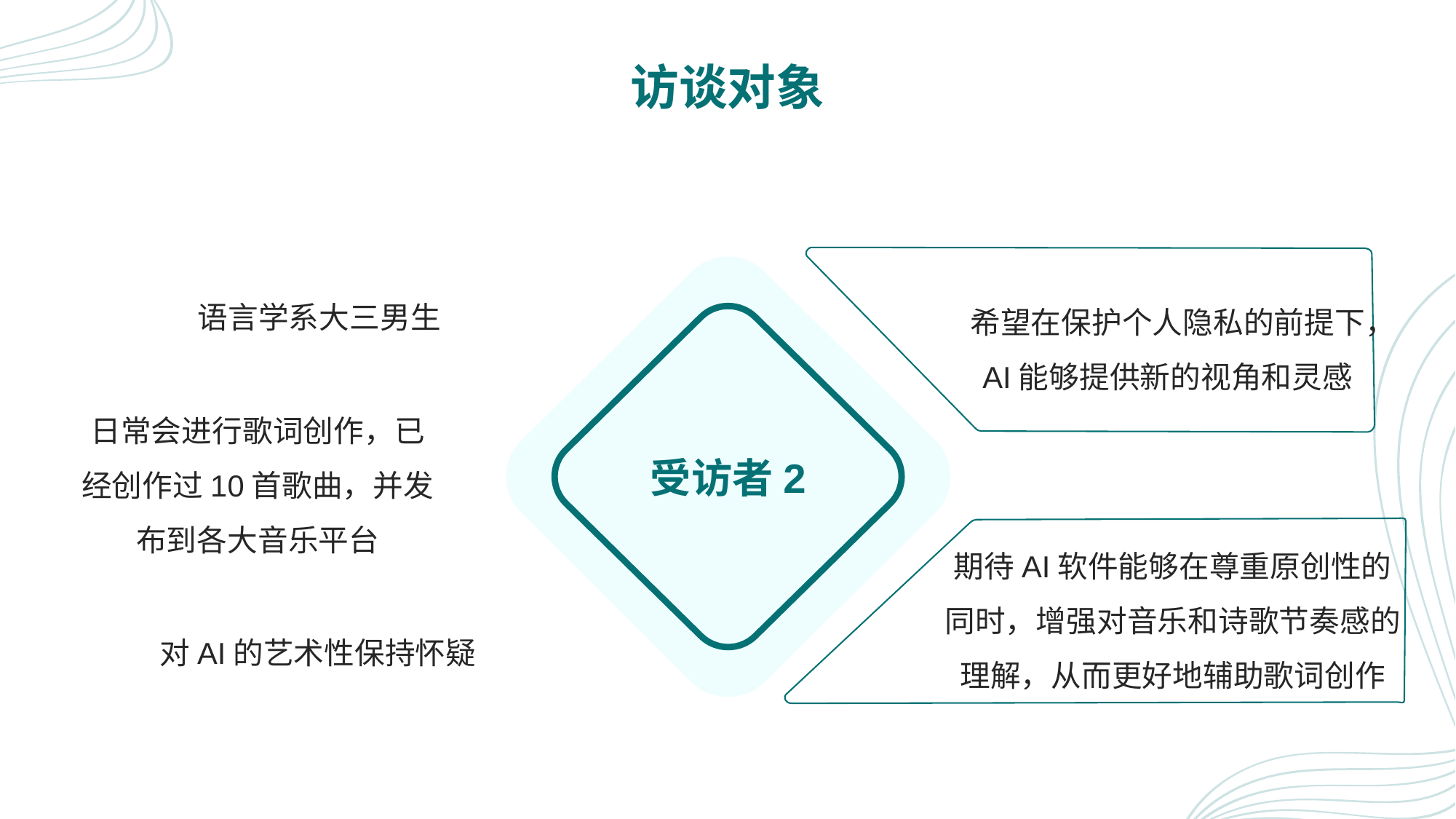

# 访谈对象
语言学系大三男生
希望在保护个人隐私的前提下，AI能够提供新的视角和灵感

受访者2
日常会进行歌词创作，已经创作过10首歌曲，并发布到各大音乐平台
期待AI软件能够在尊重原创性的同时，增强对音乐和诗歌节奏感的理解，从而更好地辅助歌词创作
对AI的艺术性保持怀疑